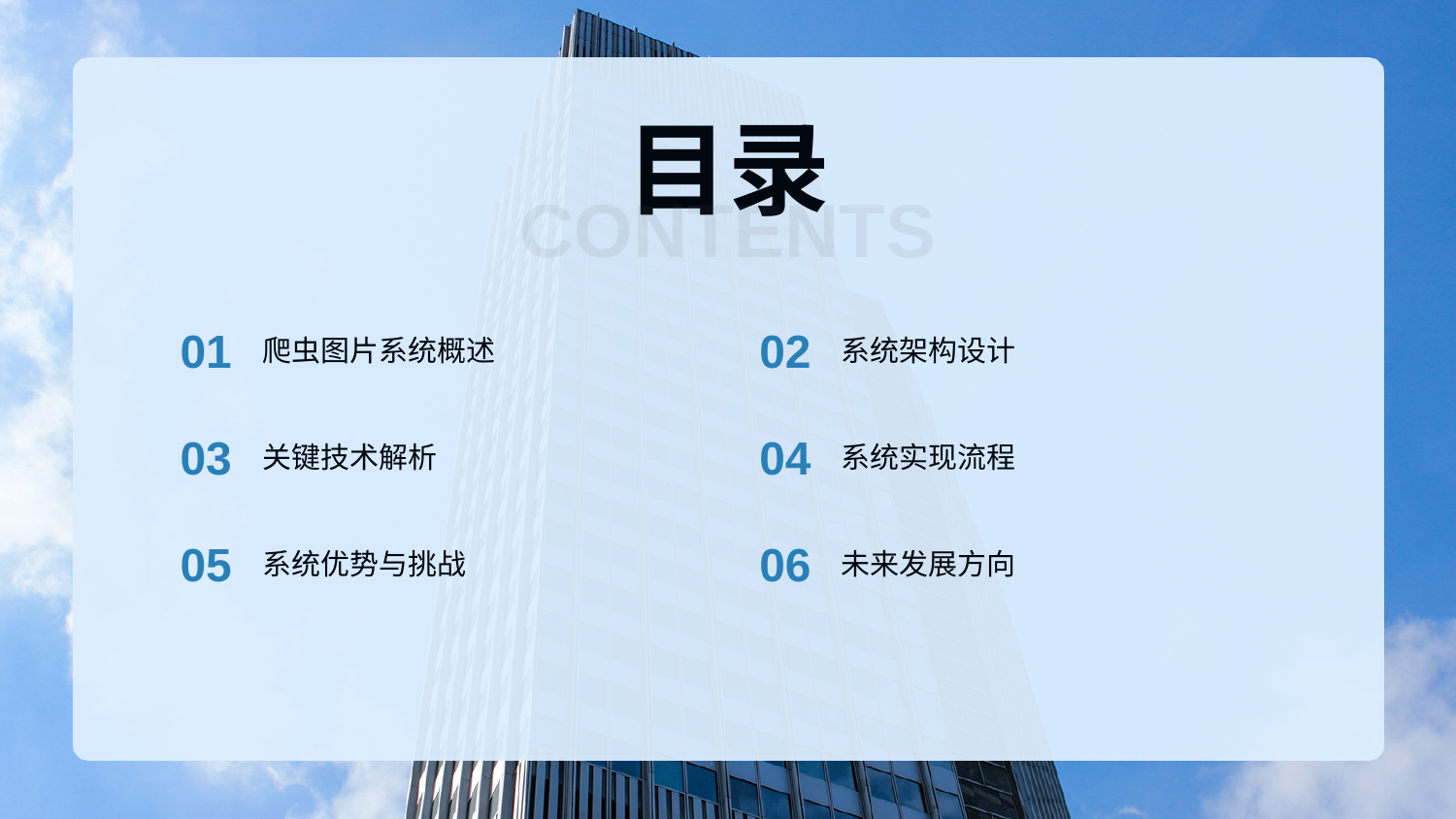

目录
CONTENTS
01
02
爬虫图片系统概述
系统架构设计
03
04
关键技术解析
系统实现流程
05
06
系统优势与挑战
未来发展方向